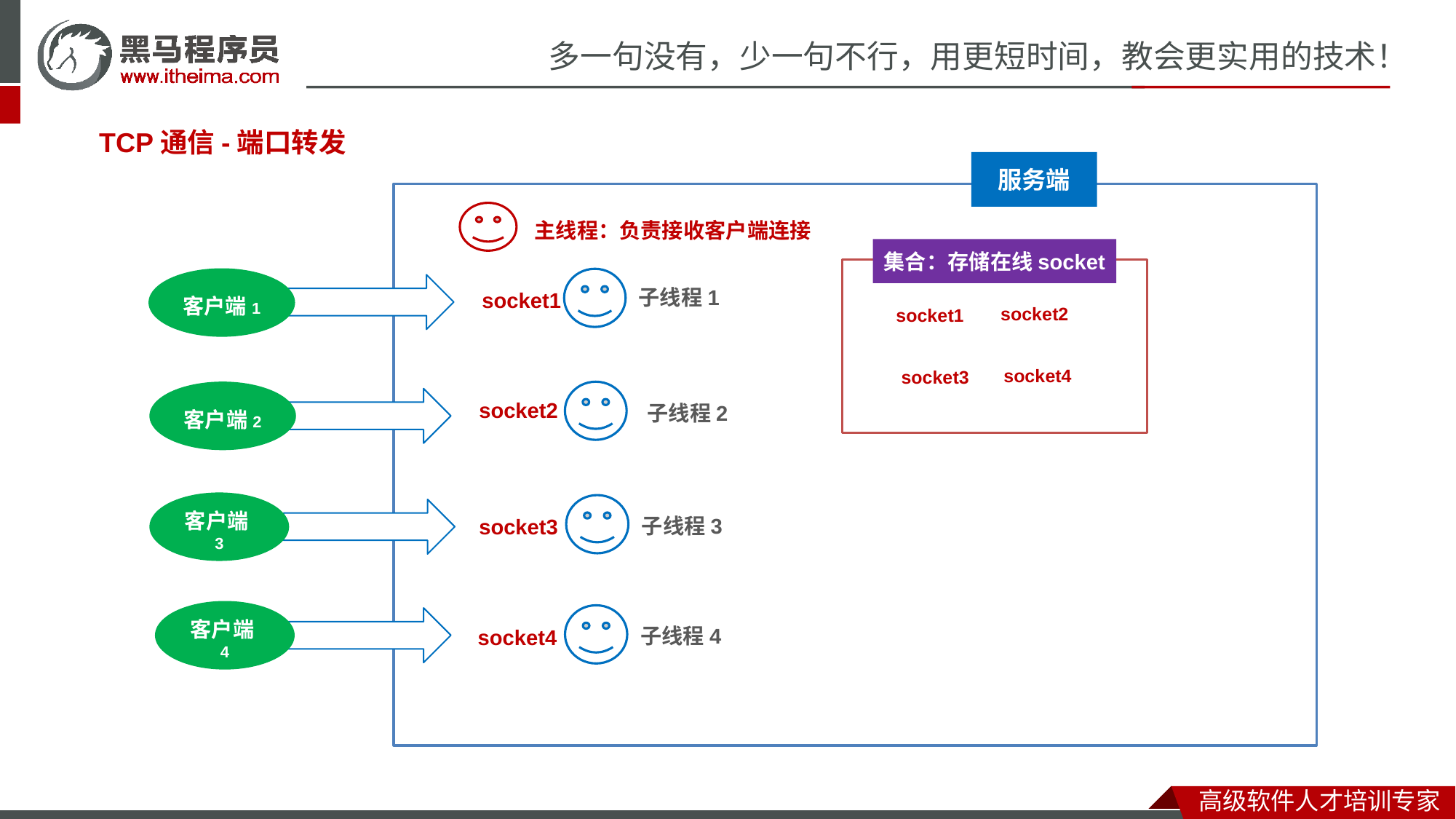

TCP通信-端口转发
服务端

主线程：负责接收客户端连接
集合：存储在线socket

客户端1

子线程1
socket1
socket2
socket1

socket4
socket3

客户端2

socket2
 子线程2

客户端3

 子线程3
socket3

客户端4

 子线程4
socket4